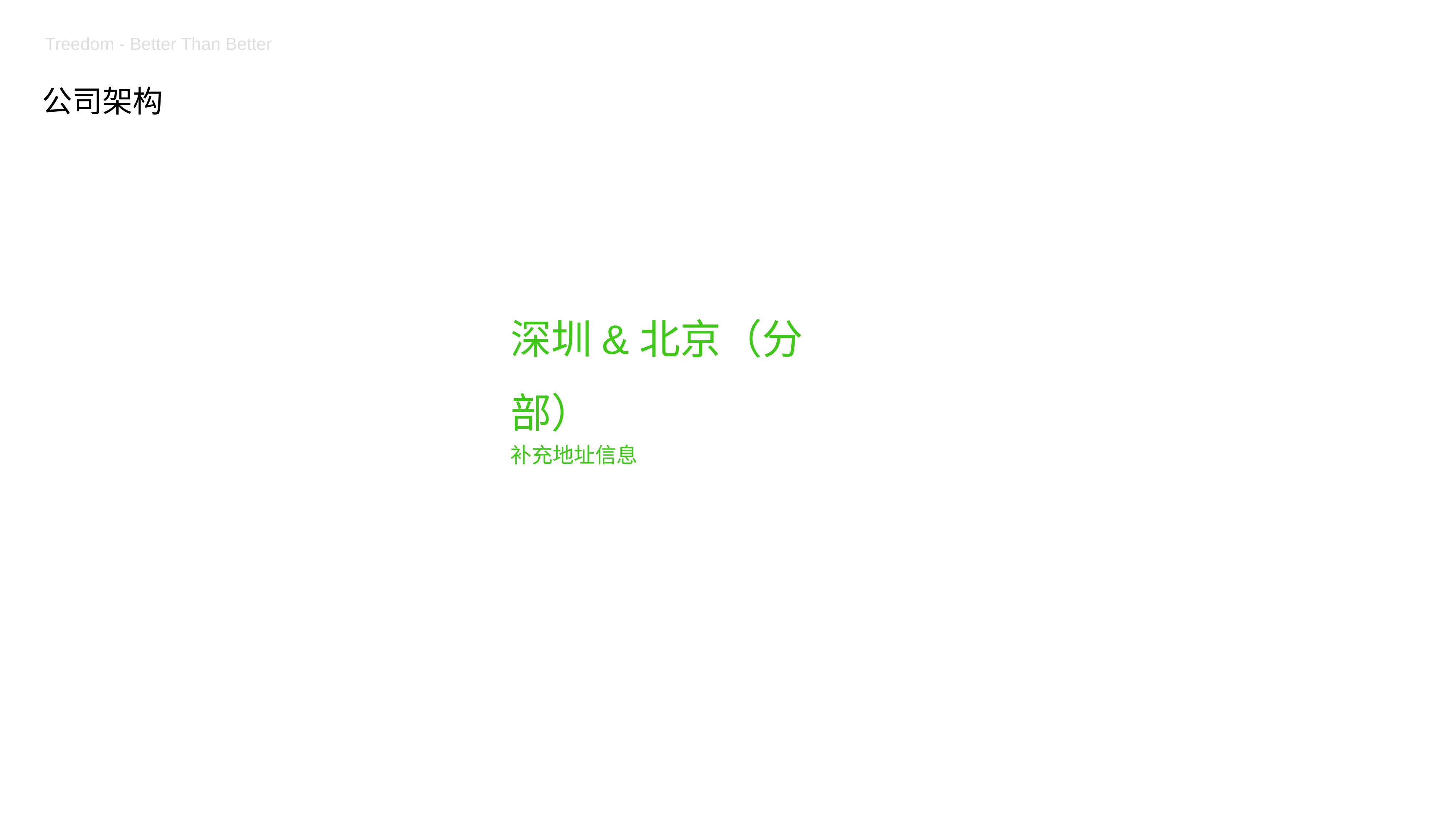

Treedom - Better Than Better
公司架构
深圳&北京（分部）
补充地址信息